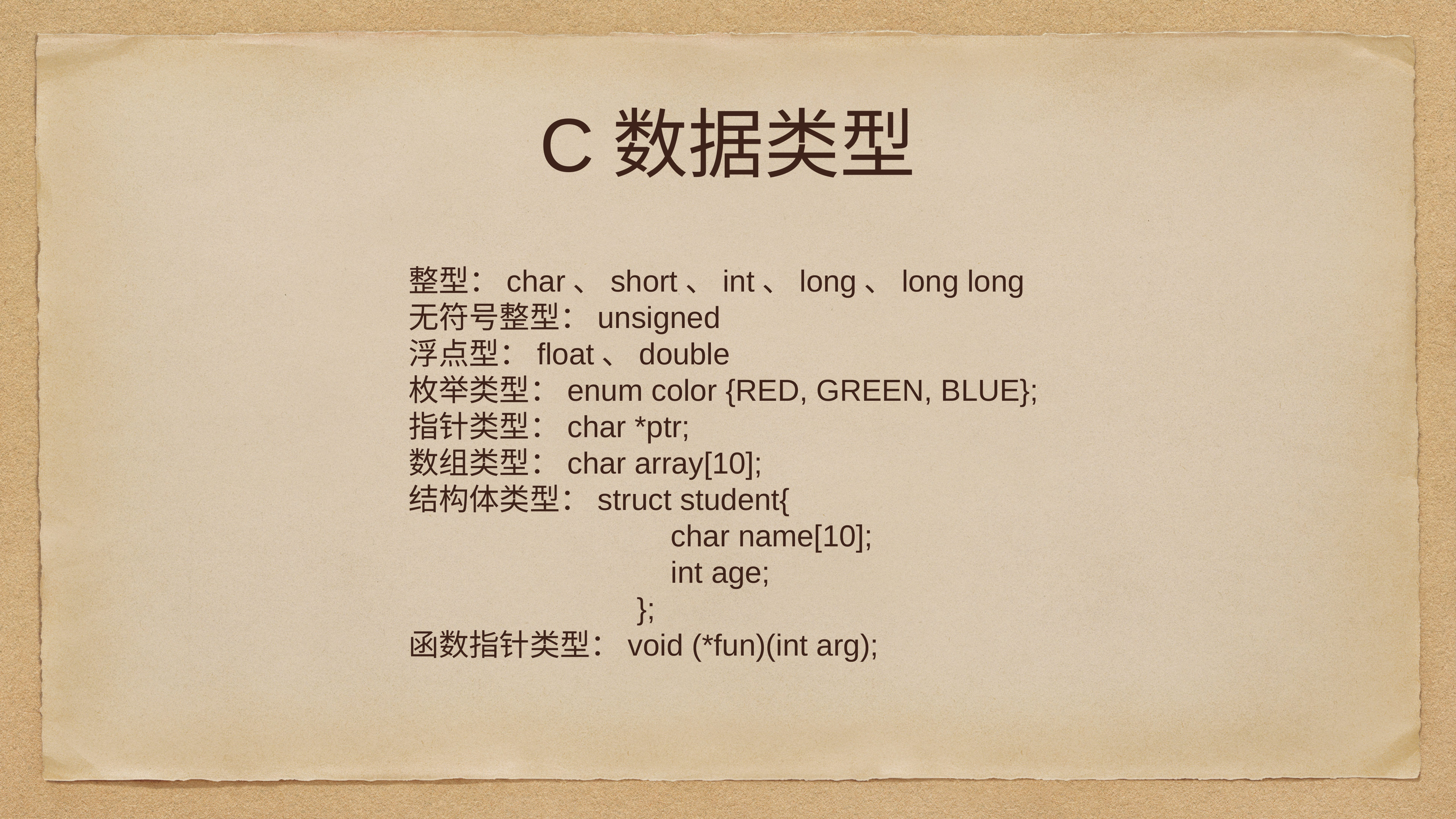

# C数据类型
整型：char、short、int、long、long long
无符号整型：unsigned
浮点型：float、double
枚举类型：enum color {RED, GREEN, BLUE};
指针类型：char *ptr;
数组类型：char array[10];
结构体类型：struct student{
                               char name[10];
                               int age;
                           };
函数指针类型：void (*fun)(int arg);